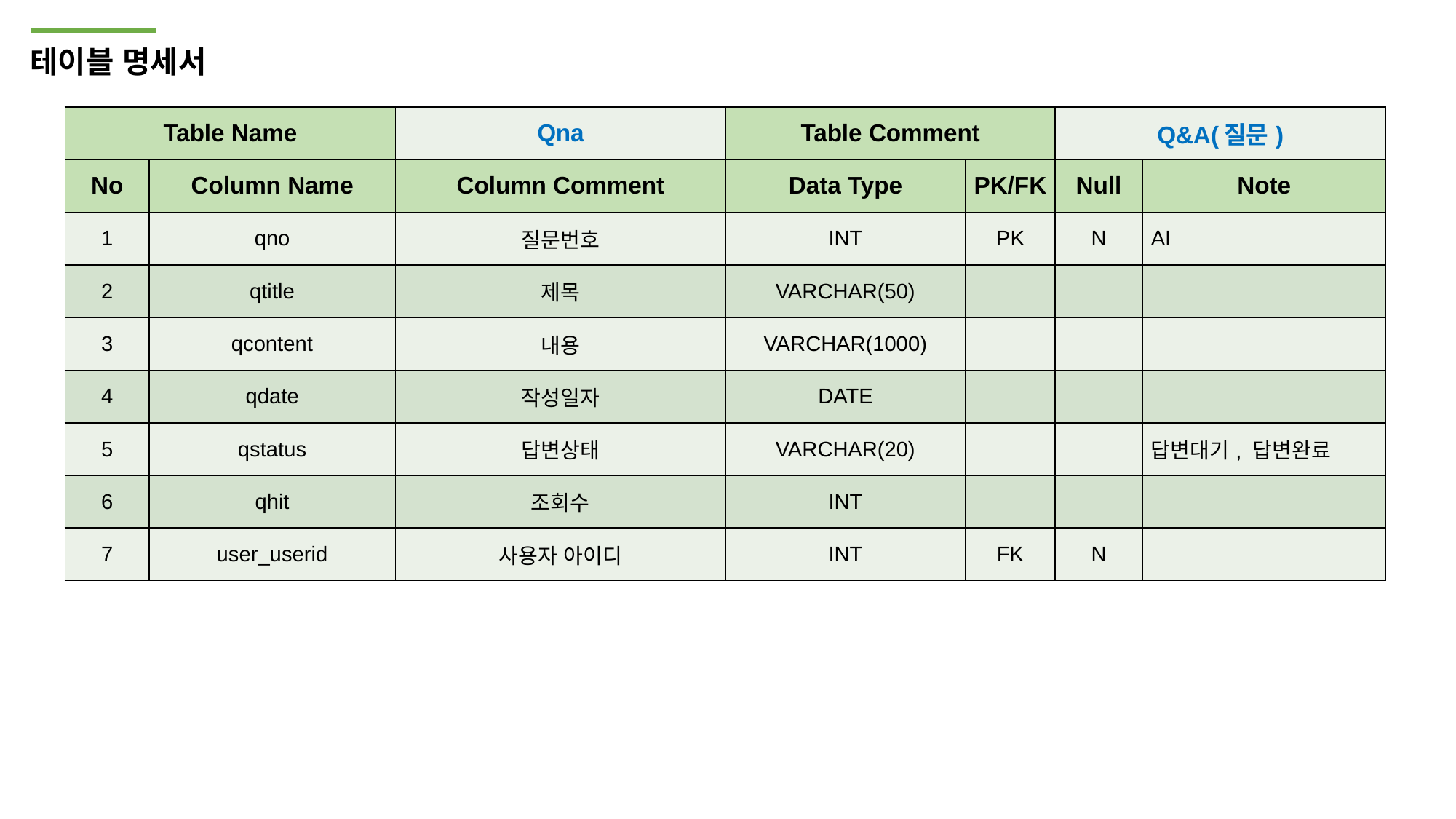

테이블 명세서
| Table Name |  | Qna | Table Comment |  | Q&A(질문) |  |
| --- | --- | --- | --- | --- | --- | --- |
| No | Column Name | Column Comment | Data Type | PK/FK | Null | Note |
| 1 | qno | 질문번호 | INT | PK | N | AI |
| 2 | qtitle | 제목 | VARCHAR(50) |  |  |  |
| 3 | qcontent | 내용 | VARCHAR(1000) |  |  |  |
| 4 | qdate | 작성일자 | DATE |  |  |  |
| 5 | qstatus | 답변상태 | VARCHAR(20) |  |  | 답변대기, 답변완료 |
| 6 | qhit | 조회수 | INT |  |  |  |
| 7 | user\_userid | 사용자 아이디 | INT | FK | N |  |